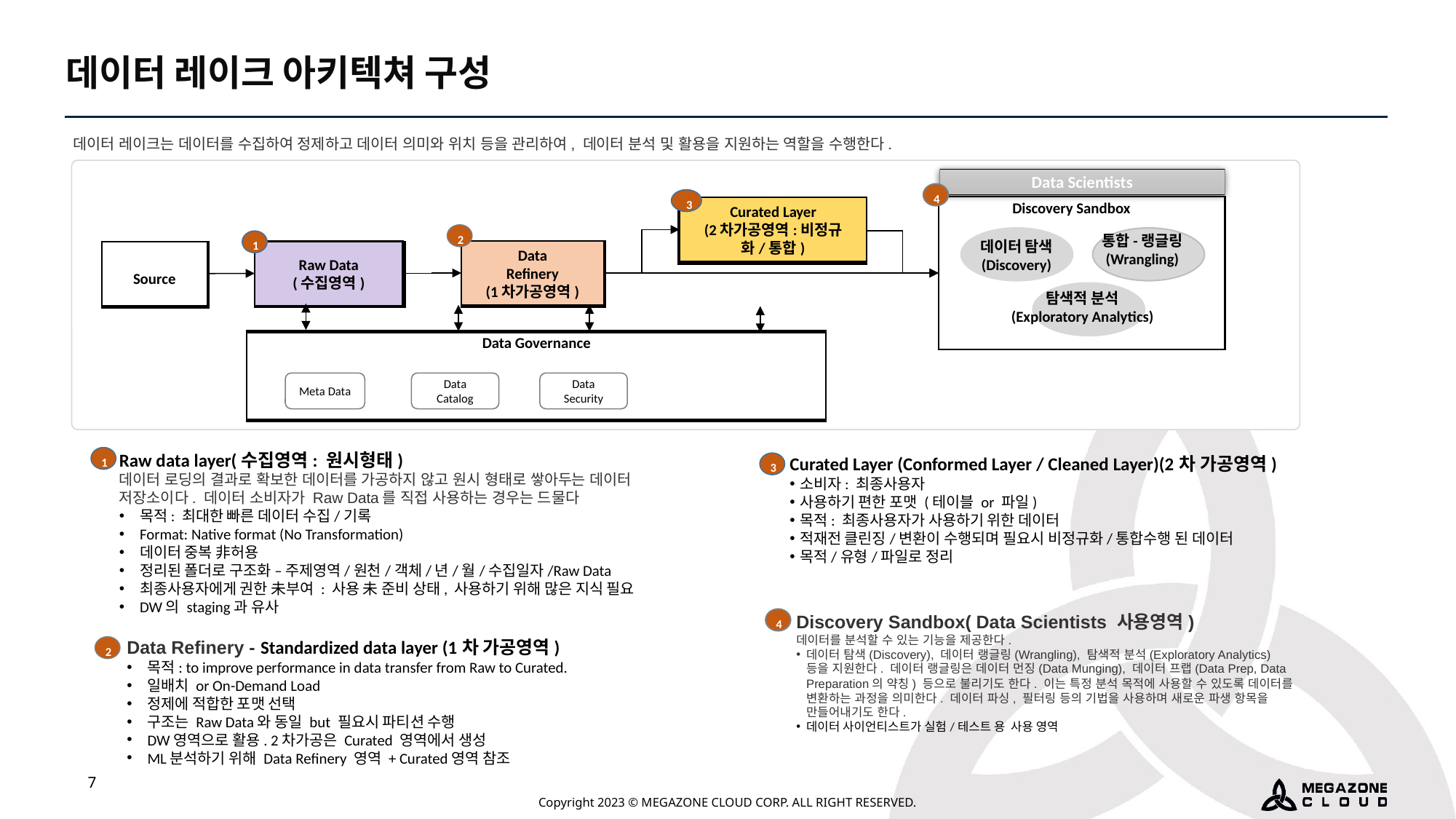

데이터 레이크 아키텍쳐 구성
데이터 레이크는 데이터를 수집하여 정제하고 데이터 의미와 위치 등을 관리하여, 데이터 분석 및 활용을 지원하는 역할을 수행한다.

Data Scientists
4
3

Curated Layer
(2차가공영역:비정규화/통합)

Discovery Sandbox
2

1
통합-랭글링
(Wrangling)
데이터 탐색
(Discovery)
Data
Refinery
(1차가공영역)

Raw Data
(수집영역)
Source

탐색적 분석
(Exploratory Analytics)

Data Governance

Data Catalog
Data Security
Meta Data
Raw data layer(수집영역: 원시형태)
데이터 로딩의 결과로 확보한 데이터를 가공하지 않고 원시 형태로 쌓아두는 데이터 저장소이다. 데이터 소비자가 Raw Data를 직접 사용하는 경우는 드물다
목적: 최대한 빠른 데이터 수집/기록
Format: Native format (No Transformation)
데이터 중복 非허용
정리된 폴더로 구조화 – 주제영역/원천/객체/년/월/수집일자/Raw Data
최종사용자에게 권한 未부여 : 사용 未 준비 상태, 사용하기 위해 많은 지식 필요
DW의 staging과 유사
Curated Layer (Conformed Layer / Cleaned Layer)(2차 가공영역)
소비자: 최종사용자
사용하기 편한 포맷 (테이블 or 파일)
목적: 최종사용자가 사용하기 위한 데이터
적재전 클린징/변환이 수행되며 필요시 비정규화/통합수행 된 데이터
목적/유형/파일로 정리
1
3
Discovery Sandbox( Data Scientists 사용영역)
데이터를 분석할 수 있는 기능을 제공한다.
데이터 탐색(Discovery), 데이터 랭글링(Wrangling), 탐색적 분석(Exploratory Analytics) 등을 지원한다. 데이터 랭글링은 데이터 먼징(Data Munging), 데이터 프랩(Data Prep, Data Preparation의 약칭) 등으로 불리기도 한다. 이는 특정 분석 목적에 사용할 수 있도록 데이터를 변환하는 과정을 의미한다. 데이터 파싱, 필터링 등의 기법을 사용하며 새로운 파생 항목을 만들어내기도 한다.
데이터 사이언티스트가 실험/테스트 용  사용 영역
4
Data Refinery - Standardized data layer (1차 가공영역)
목적: to improve performance in data transfer from Raw to Curated.
일배치 or On-Demand Load
정제에 적합한 포맷 선택
구조는 Raw Data와 동일 but 필요시 파티션 수행
DW영역으로 활용. 2차가공은 Curated 영역에서 생성
ML분석하기 위해 Data Refinery 영역 + Curated영역 참조
2